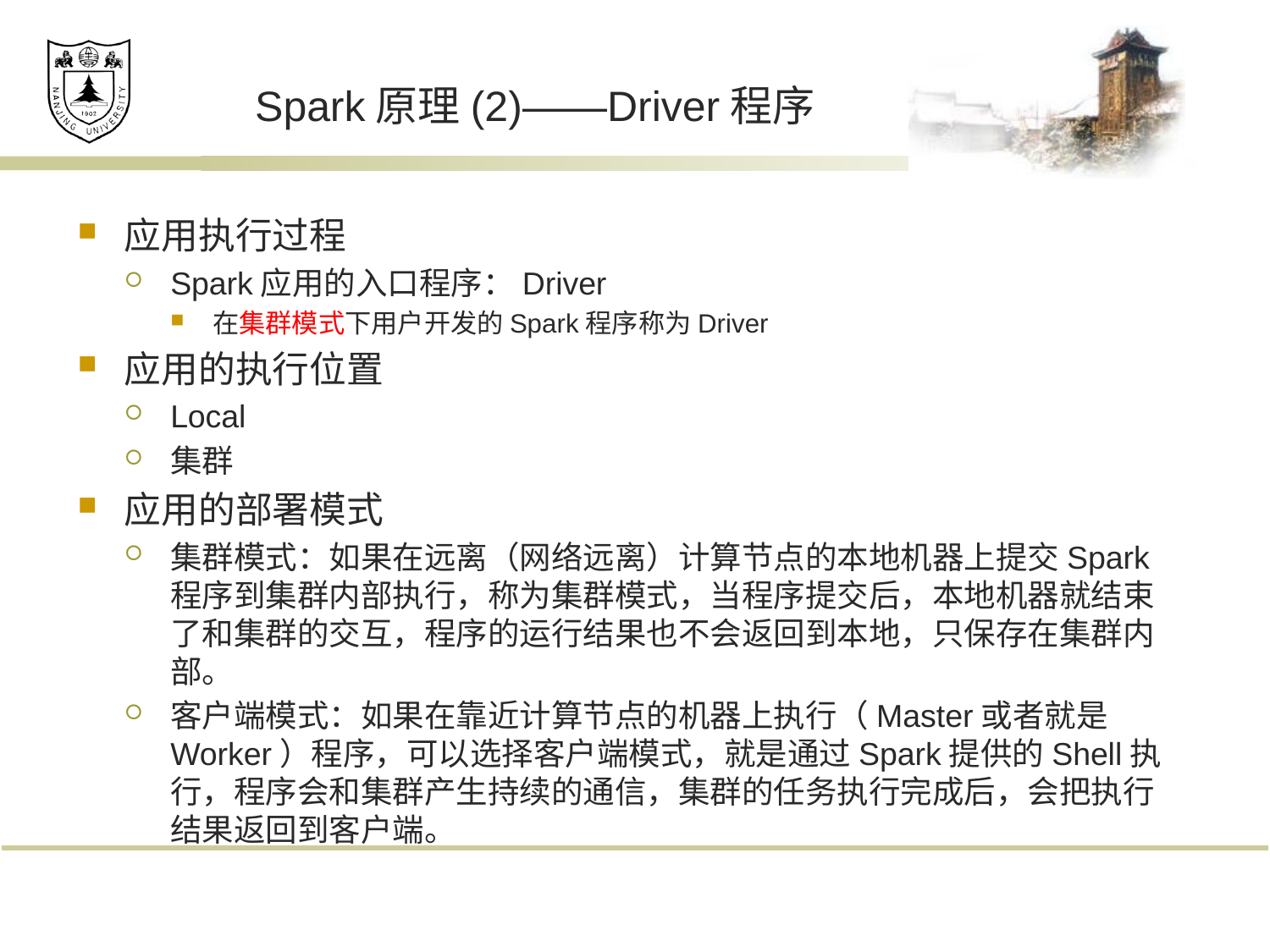

# Spark原理(2)——Driver程序
应用执行过程
Spark应用的入口程序：Driver
在集群模式下用户开发的Spark程序称为Driver
应用的执行位置
Local
集群
应用的部署模式
集群模式：如果在远离（网络远离）计算节点的本地机器上提交Spark程序到集群内部执行，称为集群模式，当程序提交后，本地机器就结束了和集群的交互，程序的运行结果也不会返回到本地，只保存在集群内部。
客户端模式：如果在靠近计算节点的机器上执行（Master或者就是Worker）程序，可以选择客户端模式，就是通过Spark提供的Shell执行，程序会和集群产生持续的通信，集群的任务执行完成后，会把执行结果返回到客户端。